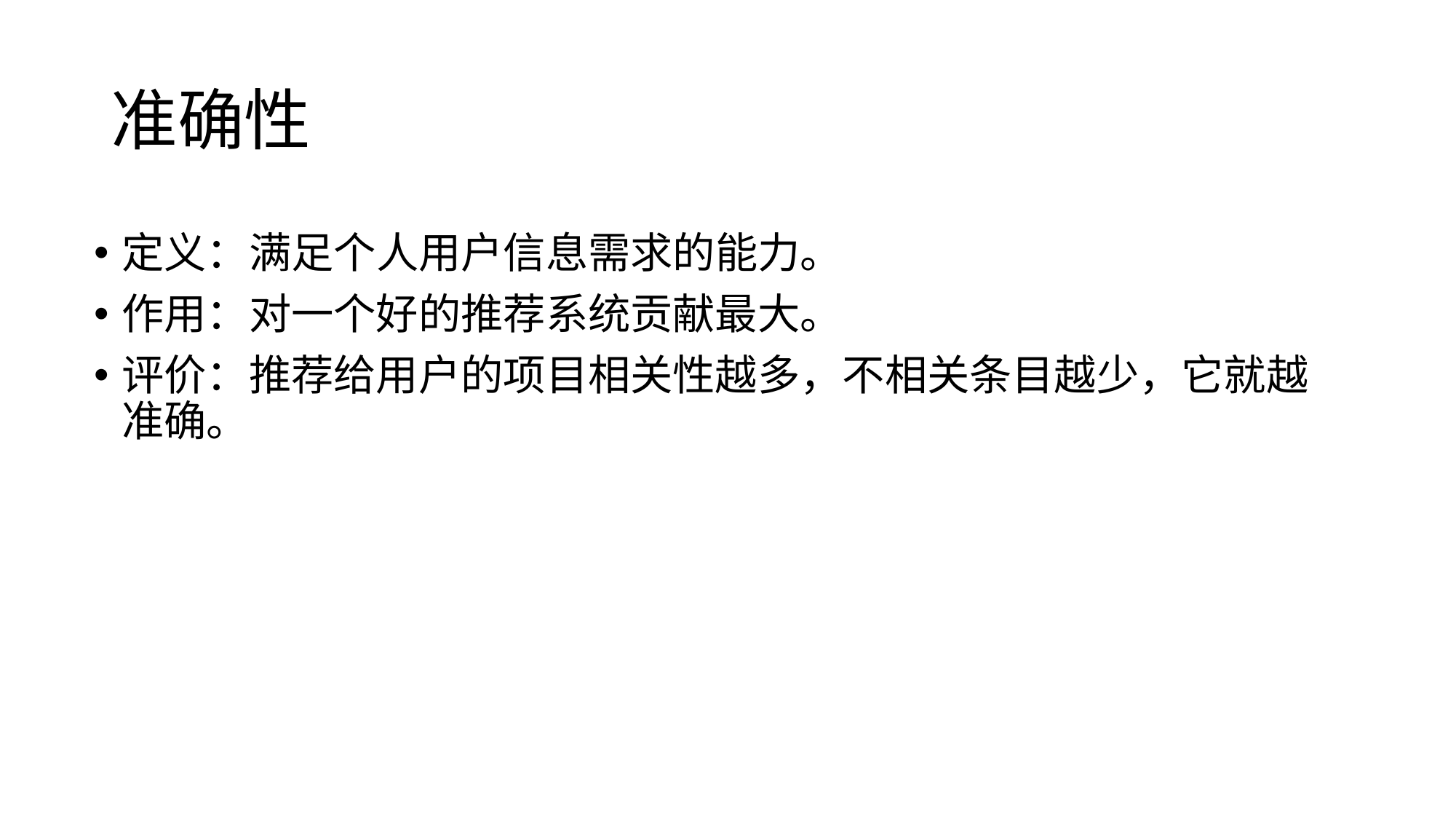

# 准确性
定义：满足个人用户信息需求的能力。
作用：对一个好的推荐系统贡献最大。
评价：推荐给用户的项目相关性越多，不相关条目越少，它就越准确。